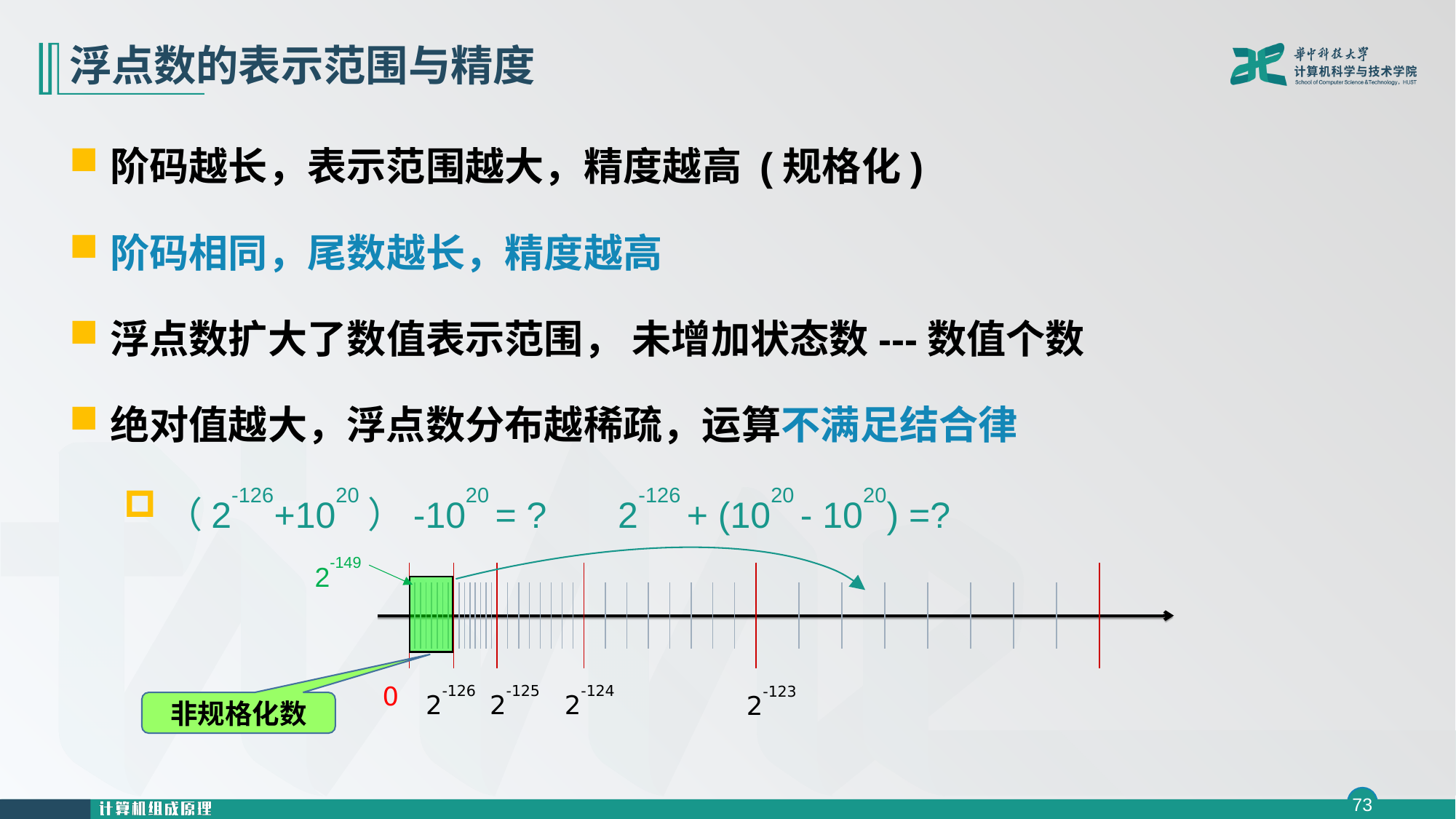

# 浮点数的表示范围与精度
阶码越长，表示范围越大，精度越高 (规格化)
阶码相同，尾数越长，精度越高
浮点数扩大了数值表示范围， 未增加状态数---数值个数
绝对值越大，浮点数分布越稀疏，运算不满足结合律
（2-126+1020）-1020 = ?       2-126 + (1020 - 1020) =?
2-149

0
2-126
2-125
2-124
2-123

非规格化数